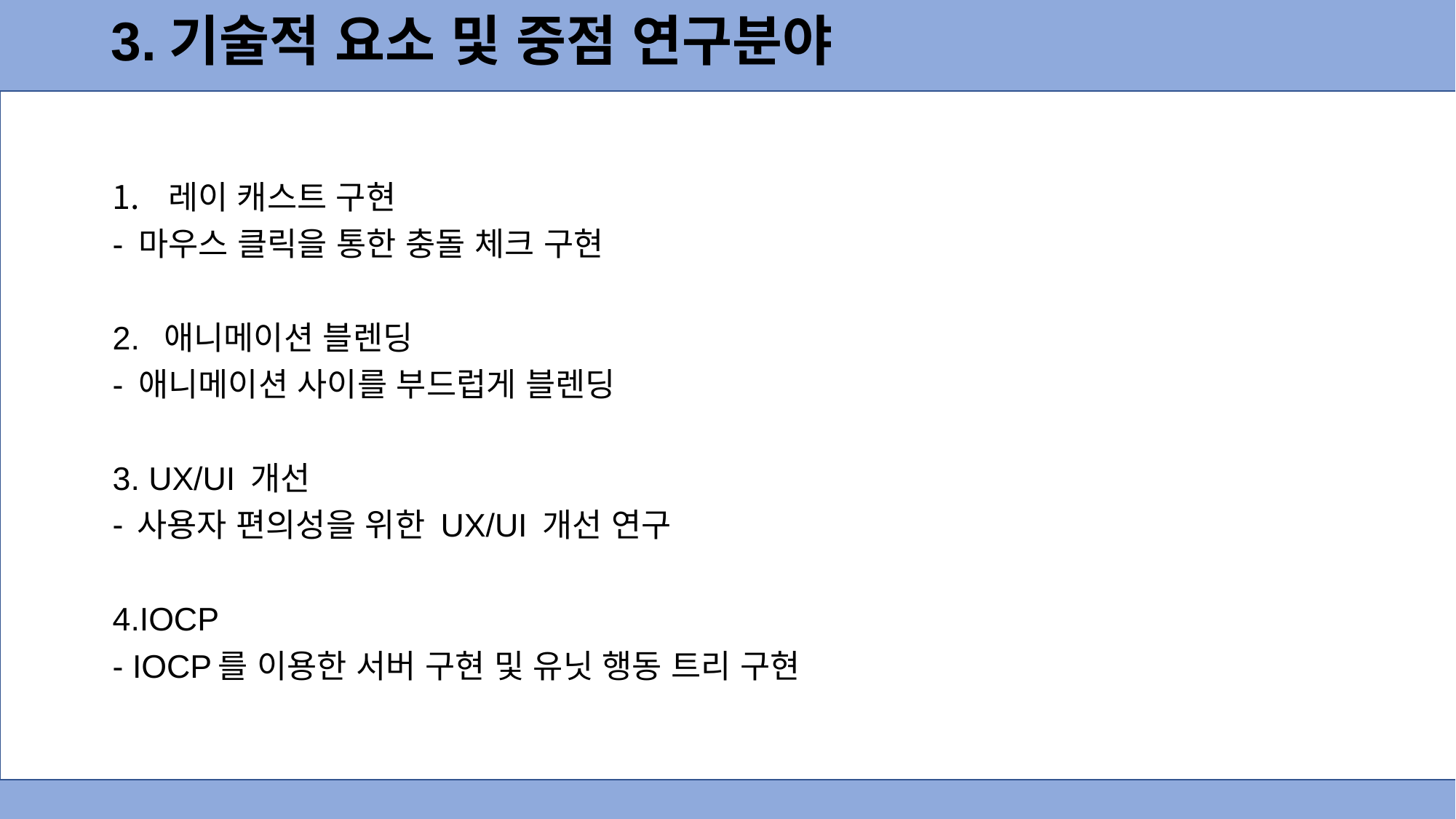

3.기술적 요소 및 중점 연구분야

레이 캐스트 구현
- 마우스 클릭을 통한 충돌 체크 구현

2.  애니메이션 블렌딩
- 애니메이션 사이를 부드럽게 블렌딩

3. UX/UI 개선
사용자 편의성을 위한 UX/UI 개선 연구

4.IOCP
- IOCP를 이용한 서버 구현 및 유닛 행동 트리 구현